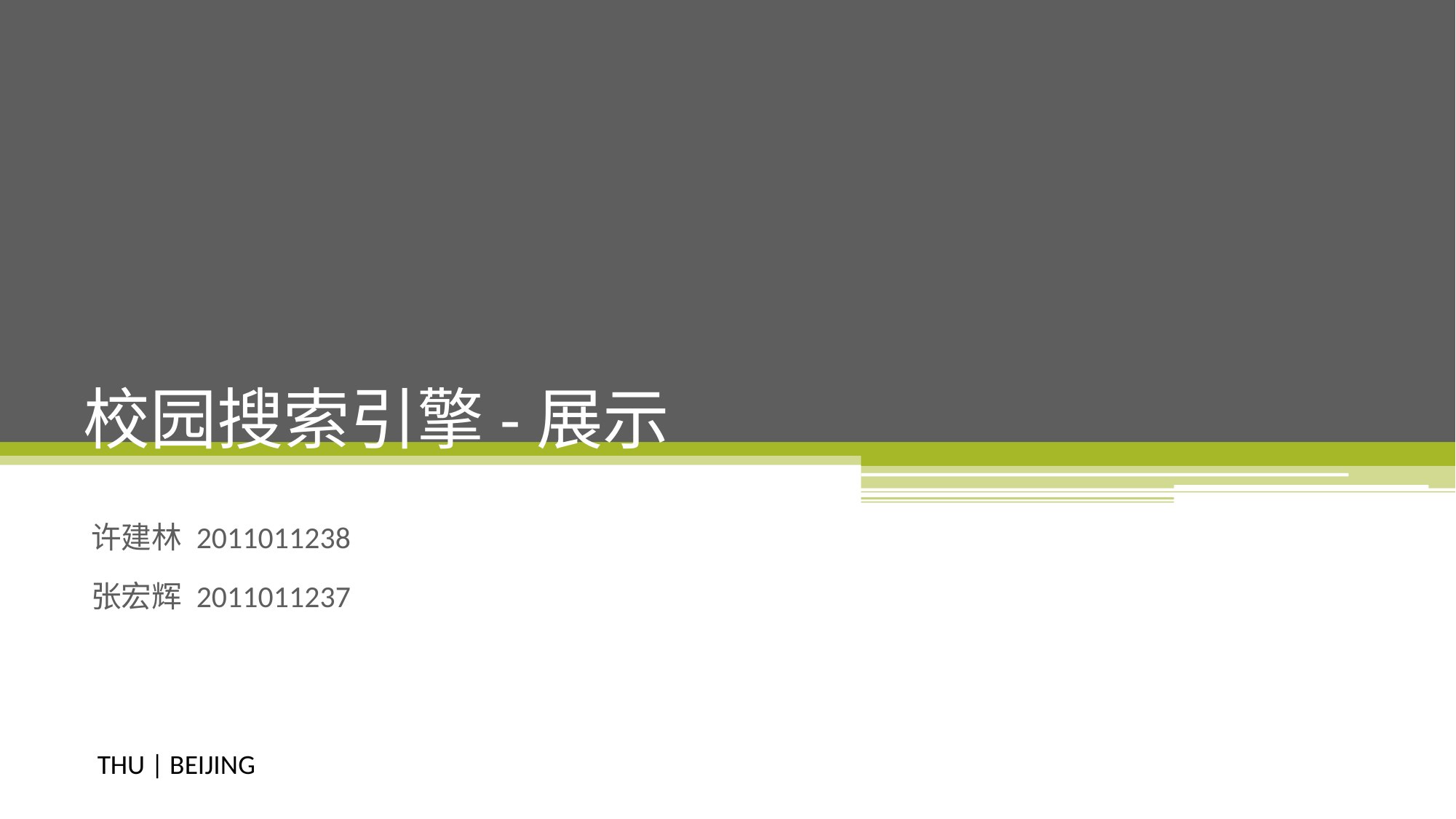

# 校园搜索引擎-展示
许建林 2011011238
张宏辉 2011011237
THU | BEIJING